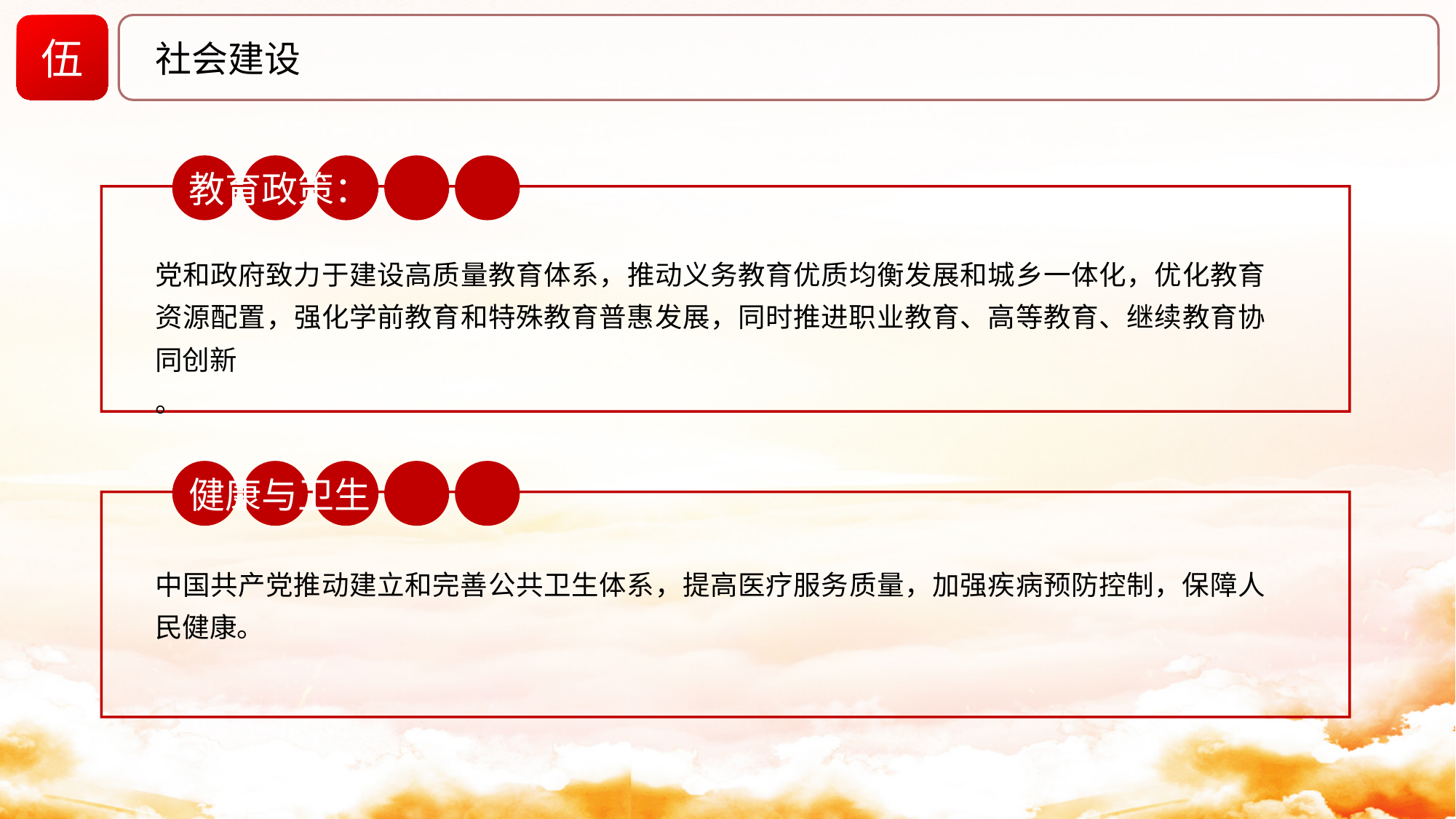

伍
社会建设

教育政策：

党和政府致力于建设高质量教育体系，推动义务教育优质均衡发展和城乡一体化，优化教育资源配置，强化学前教育和特殊教育普惠发展，同时推进职业教育、高等教育、继续教育协同创新
。

健康与卫生

中国共产党推动建立和完善公共卫生体系，提高医疗服务质量，加强疾病预防控制，保障人民健康。